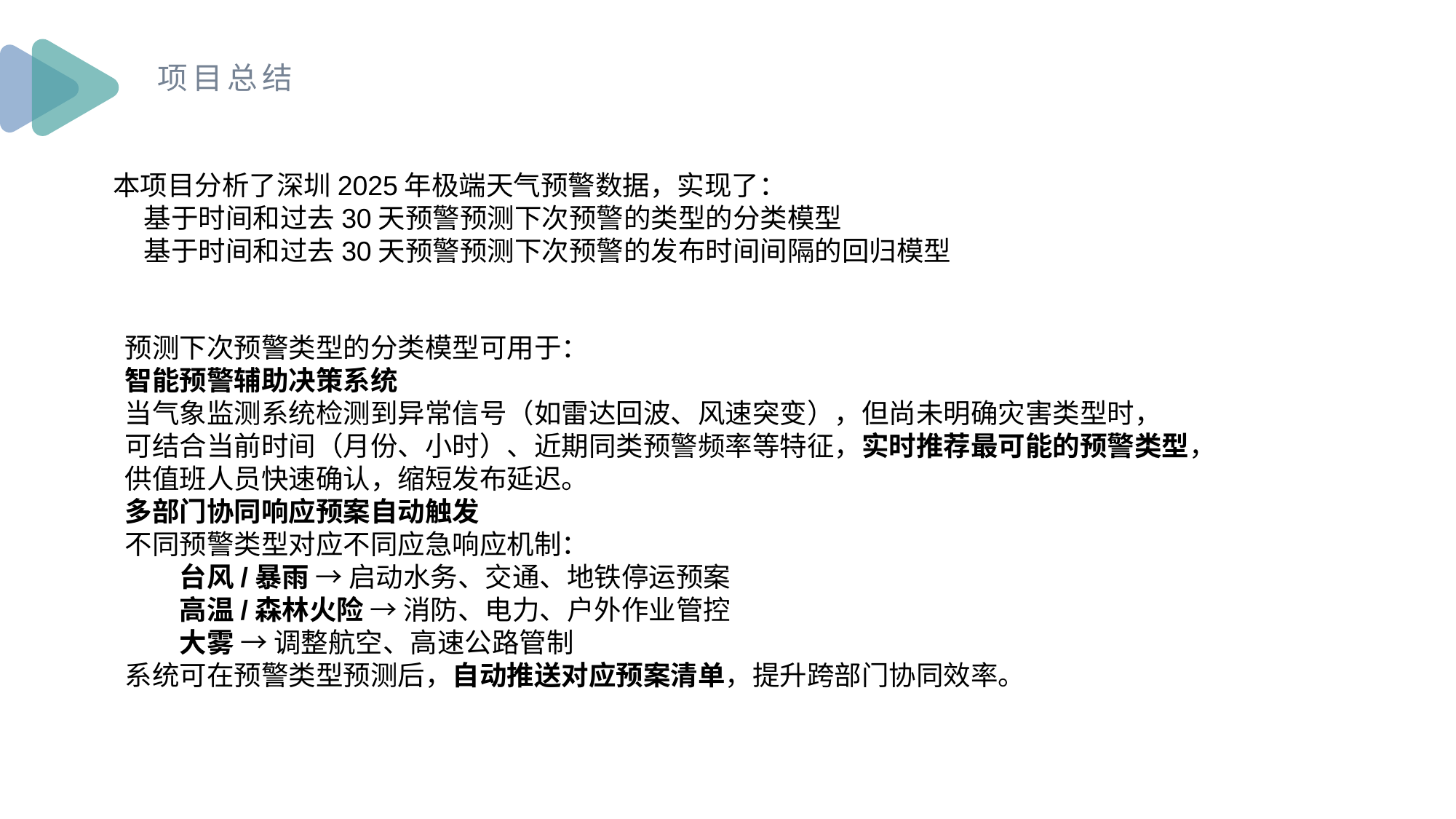

项目总结
本项目分析了深圳2025年极端天气预警数据，实现了：
    基于时间和过去30天预警预测下次预警的类型的分类模型
    基于时间和过去30天预警预测下次预警的发布时间间隔的回归模型
预测下次预警类型的分类模型可用于：
智能预警辅助决策系统
当气象监测系统检测到异常信号（如雷达回波、风速突变），但尚未明确灾害类型时，
可结合当前时间（月份、小时）、近期同类预警频率等特征，实时推荐最可能的预警类型，
供值班人员快速确认，缩短发布延迟。
多部门协同响应预案自动触发
不同预警类型对应不同应急响应机制：
台风/暴雨 → 启动水务、交通、地铁停运预案
高温/森林火险 → 消防、电力、户外作业管控
大雾 → 调整航空、高速公路管制
系统可在预警类型预测后，自动推送对应预案清单，提升跨部门协同效率。